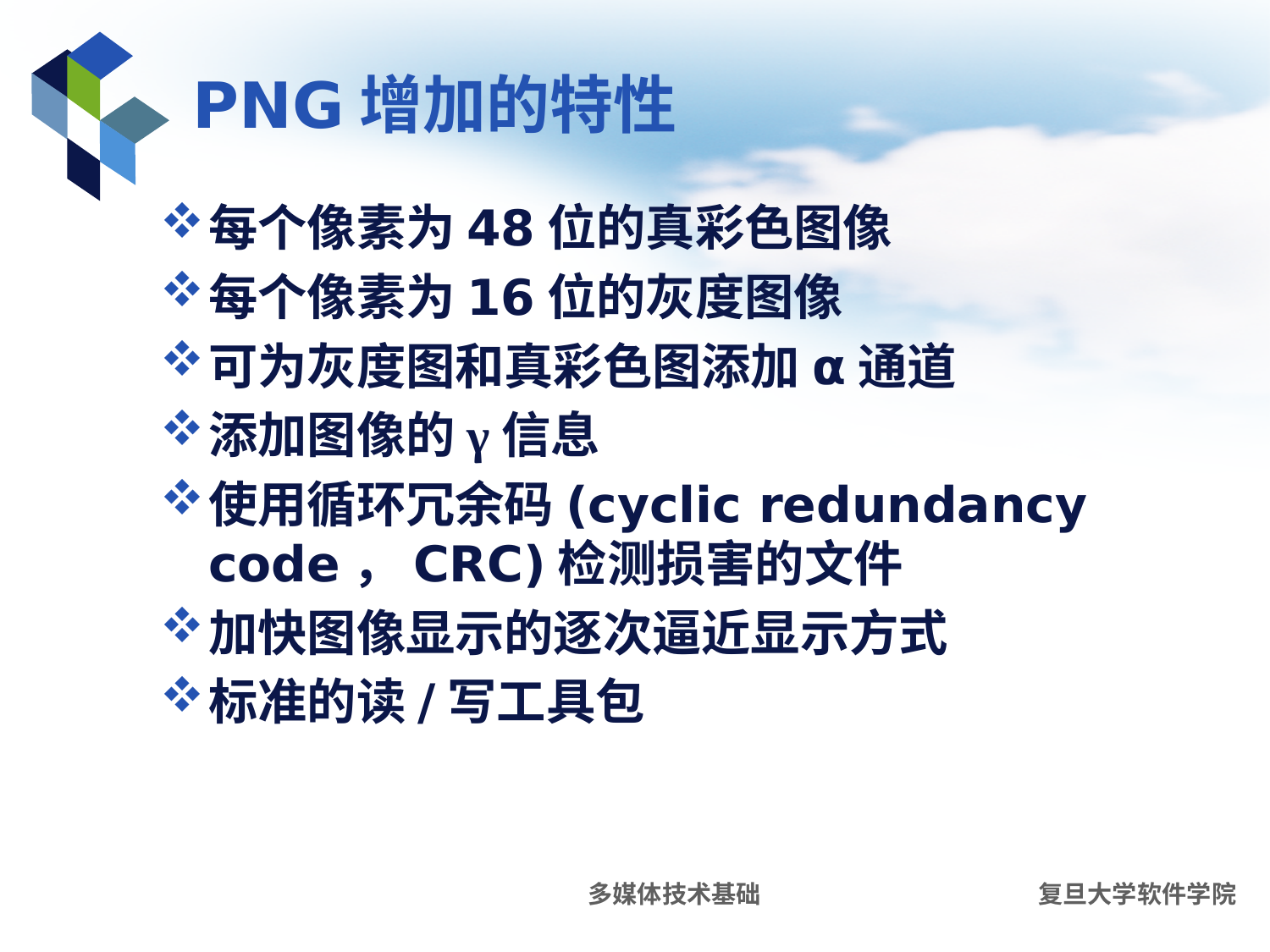

# PNG增加的特性
每个像素为48位的真彩色图像
每个像素为16位的灰度图像
可为灰度图和真彩色图添加α通道
添加图像的γ信息
使用循环冗余码(cyclic redundancy code，CRC)检测损害的文件
加快图像显示的逐次逼近显示方式
标准的读/写工具包

多媒体技术基础